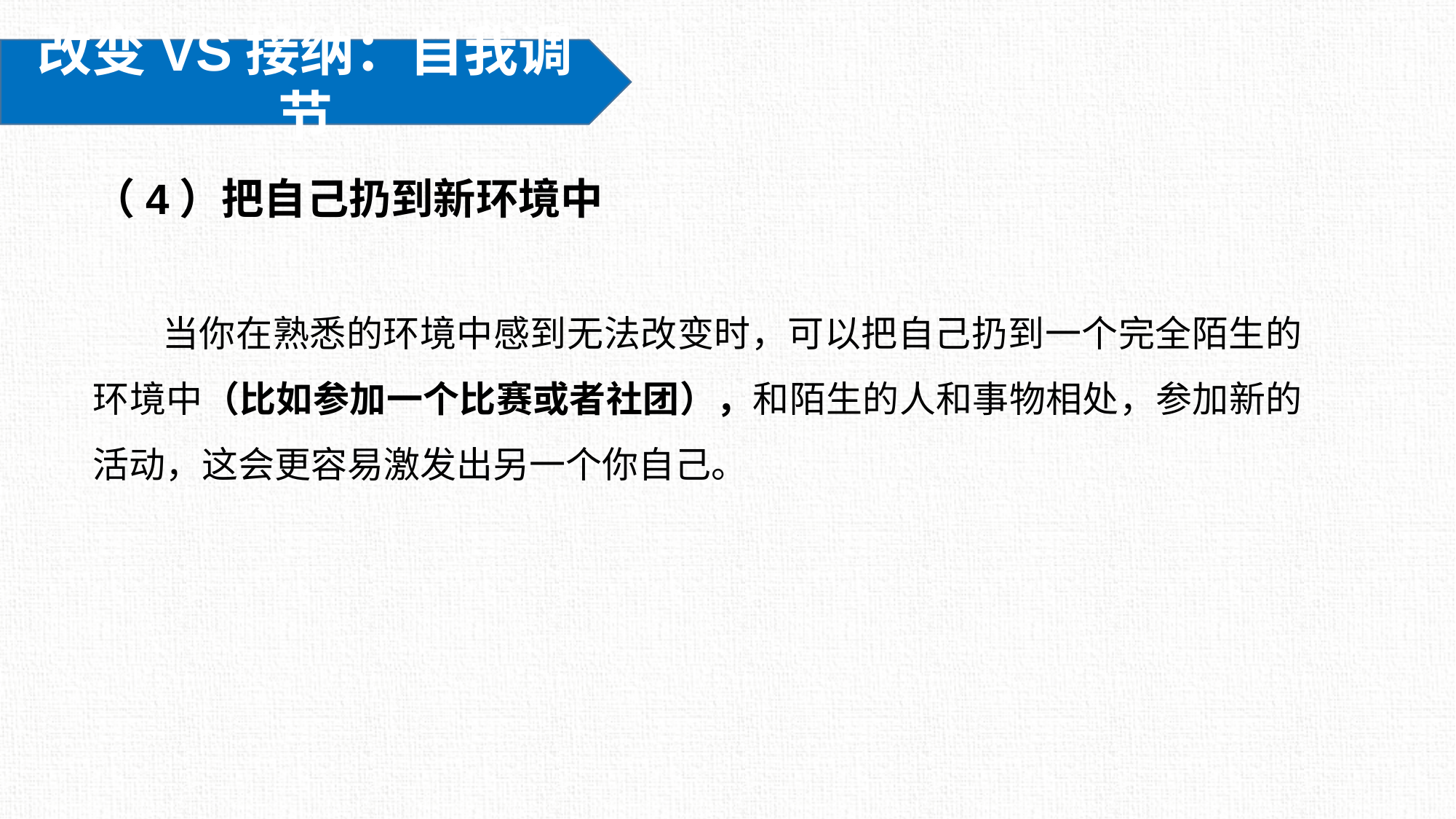

改变VS接纳：自我调节

（4）把自己扔到新环境中

       当你在熟悉的环境中感到无法改变时，可以把自己扔到一个完全陌生的环境中（比如参加一个比赛或者社团），和陌生的人和事物相处，参加新的活动，这会更容易激发出另一个你自己。